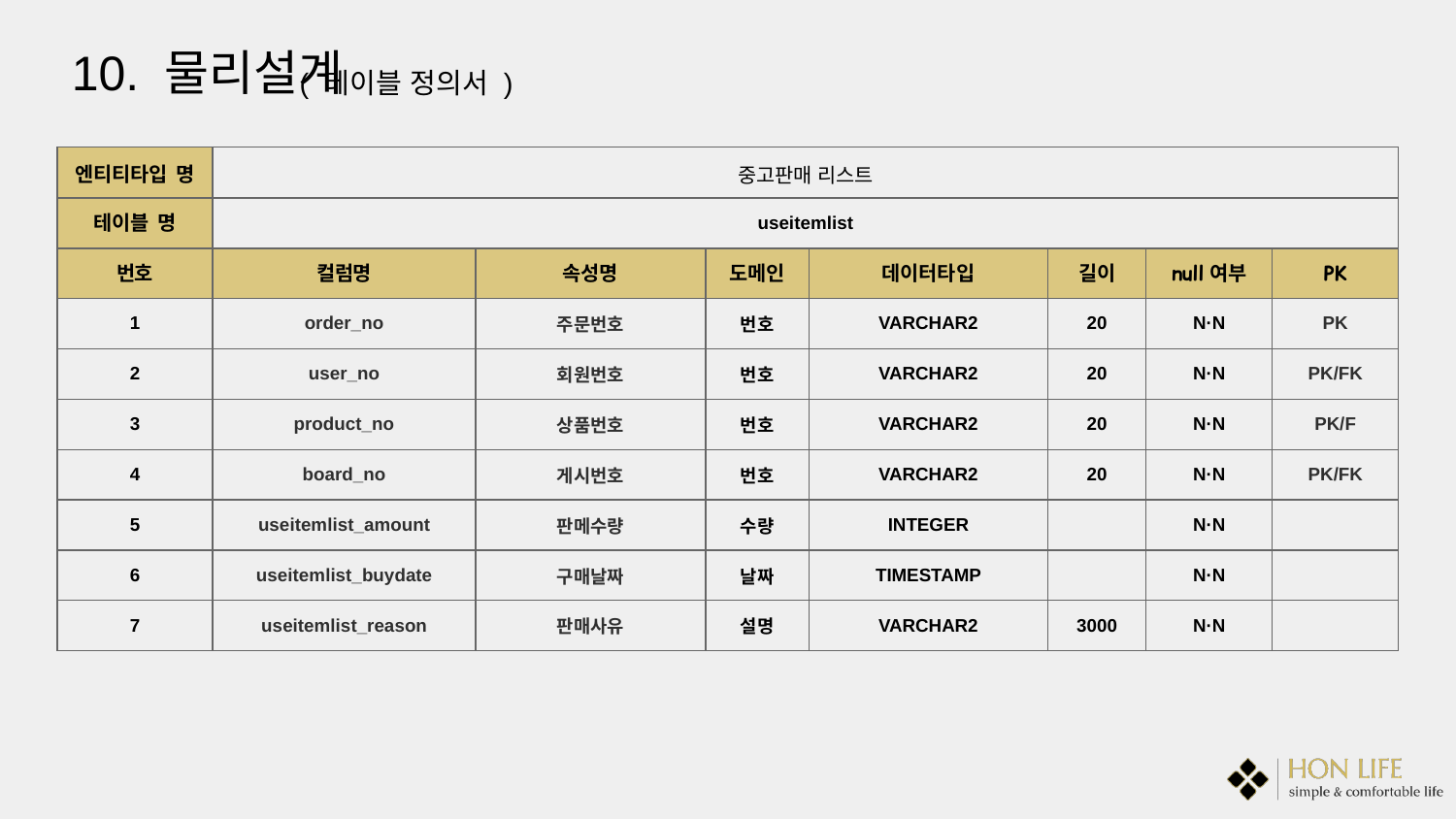

10. 물리설계
( 테이블 정의서 )

| 엔티티타입 명 | 중고판매 리스트 |  |  |  |  |  |  |
| --- | --- | --- | --- | --- | --- | --- | --- |
| 테이블 명 | useitemlist |  |  |  |  |  |  |
| 번호 | 컬럼명 | 속성명 | 도메인 | 데이터타입 | 길이 | null여부 | PK |
| 1 | order\_no | 주문번호 | 번호 | VARCHAR2 | 20 | N·N | PK |
| 2 | user\_no | 회원번호 | 번호 | VARCHAR2 | 20 | N·N | PK/FK |
| 3 | product\_no | 상품번호 | 번호 | VARCHAR2 | 20 | N·N | PK/F |
| 4 | board\_no | 게시번호 | 번호 | VARCHAR2 | 20 | N·N | PK/FK |
| 5 | useitemlist\_amount | 판메수량 | 수량 | INTEGER |  | N·N |  |
| 6 | useitemlist\_buydate | 구매날짜 | 날짜 | TIMESTAMP |  | N·N |  |
| 7 | useitemlist\_reason | 판매사유 | 설명 | VARCHAR2 | 3000 | N·N |  |